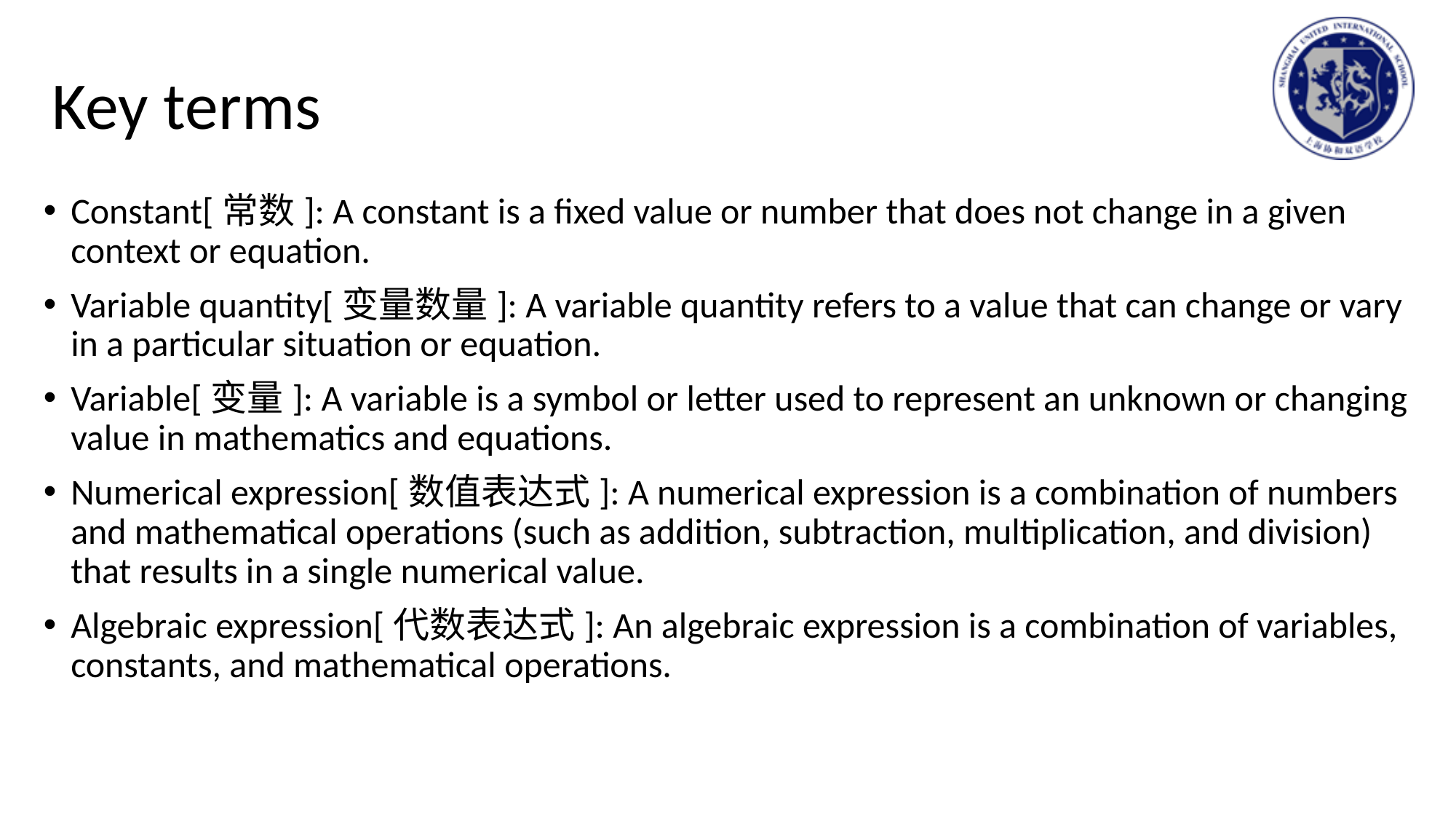

# Key terms
Constant[常数]: A constant is a fixed value or number that does not change in a given context or equation.
Variable quantity[变量数量]: A variable quantity refers to a value that can change or vary in a particular situation or equation.
Variable[变量]: A variable is a symbol or letter used to represent an unknown or changing value in mathematics and equations.
Numerical expression[数值表达式]: A numerical expression is a combination of numbers and mathematical operations (such as addition, subtraction, multiplication, and division) that results in a single numerical value.
Algebraic expression[代数表达式]: An algebraic expression is a combination of variables, constants, and mathematical operations.